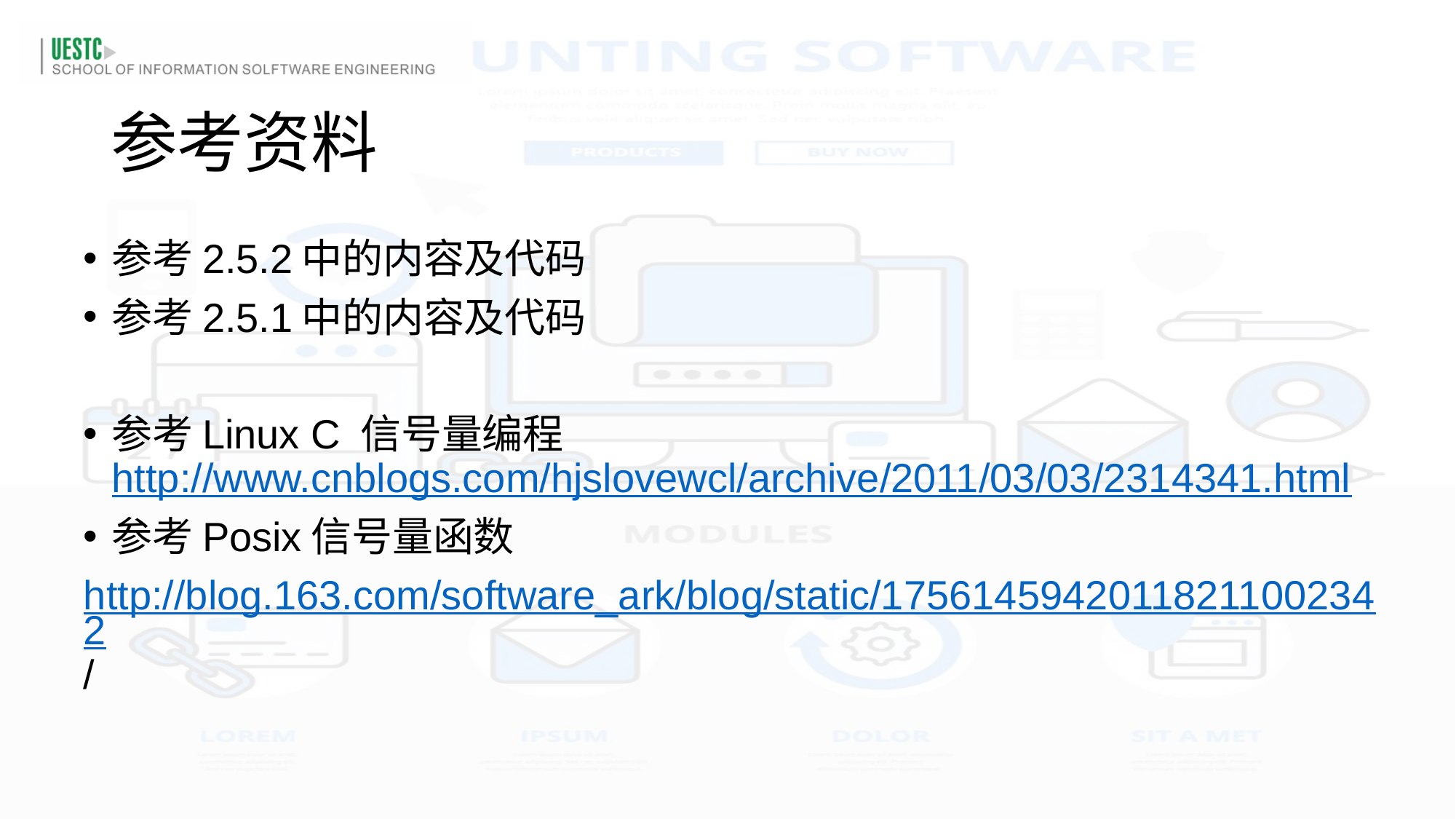

# 参考资料
参考2.5.2中的内容及代码
参考2.5.1中的内容及代码

参考Linux C 信号量编程http://www.cnblogs.com/hjslovewcl/archive/2011/03/03/2314341.html
参考Posix信号量函数
http://blog.163.com/software_ark/blog/static/17561459420118211002342/